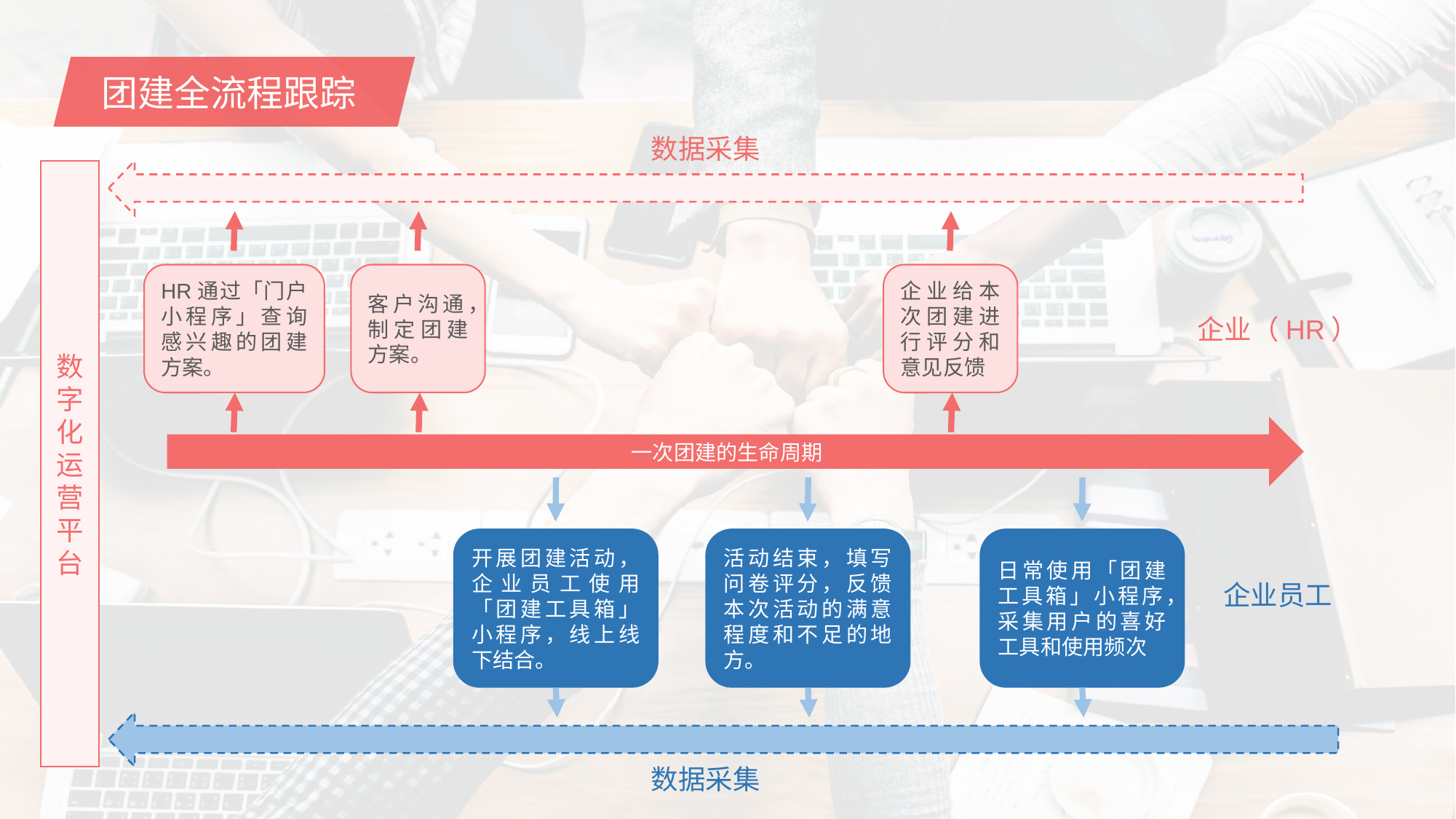

团建全流程跟踪
数据采集
数字化运营平台

HR通过「门户小程序」查询感兴趣的团建方案。
客户沟通，制定团建方案。
企业给本次团建进行评分和意见反馈
企业（HR）
一次团建的生命周期
开展团建活动，企业员工使用「团建工具箱」小程序，线上线下结合。
活动结束，填写问卷评分，反馈本次活动的满意程度和不足的地方。
日常使用「团建工具箱」小程序，采集用户的喜好工具和使用频次
企业员工

数据采集